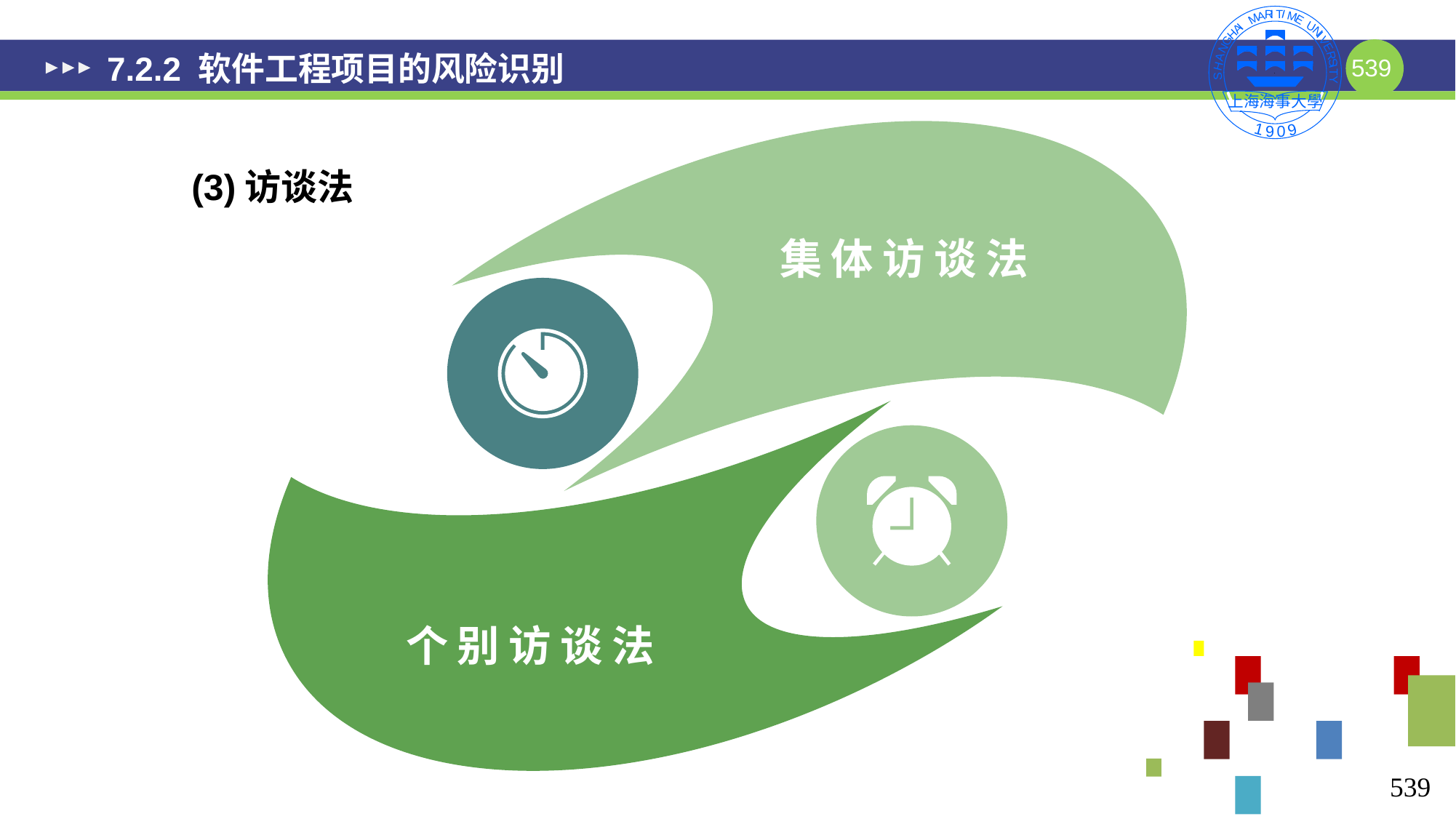

# 7.2.2 软件工程项目的风险识别
       (3)访谈法
集体访谈法

个别访谈法

539
539